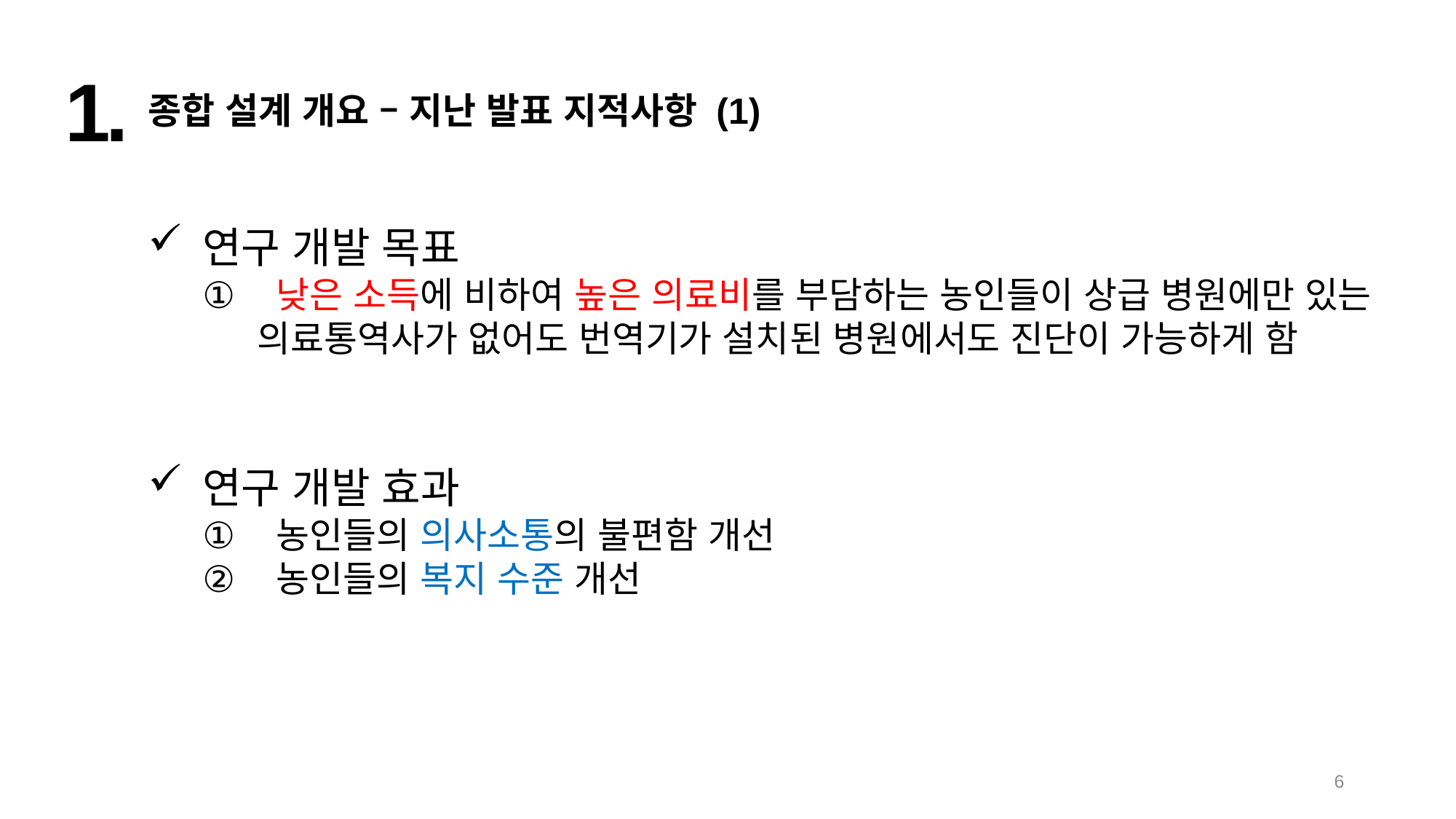

1.
종합 설계 개요 – 지난 발표 지적사항 (1)
연구 개발 목표
 낮은 소득에 비하여 높은 의료비를 부담하는 농인들이 상급 병원에만 있는 의료통역사가 없어도 번역기가 설치된 병원에서도 진단이 가능하게 함

연구 개발 효과
 농인들의 의사소통의 불편함 개선
 농인들의 복지 수준 개선
6